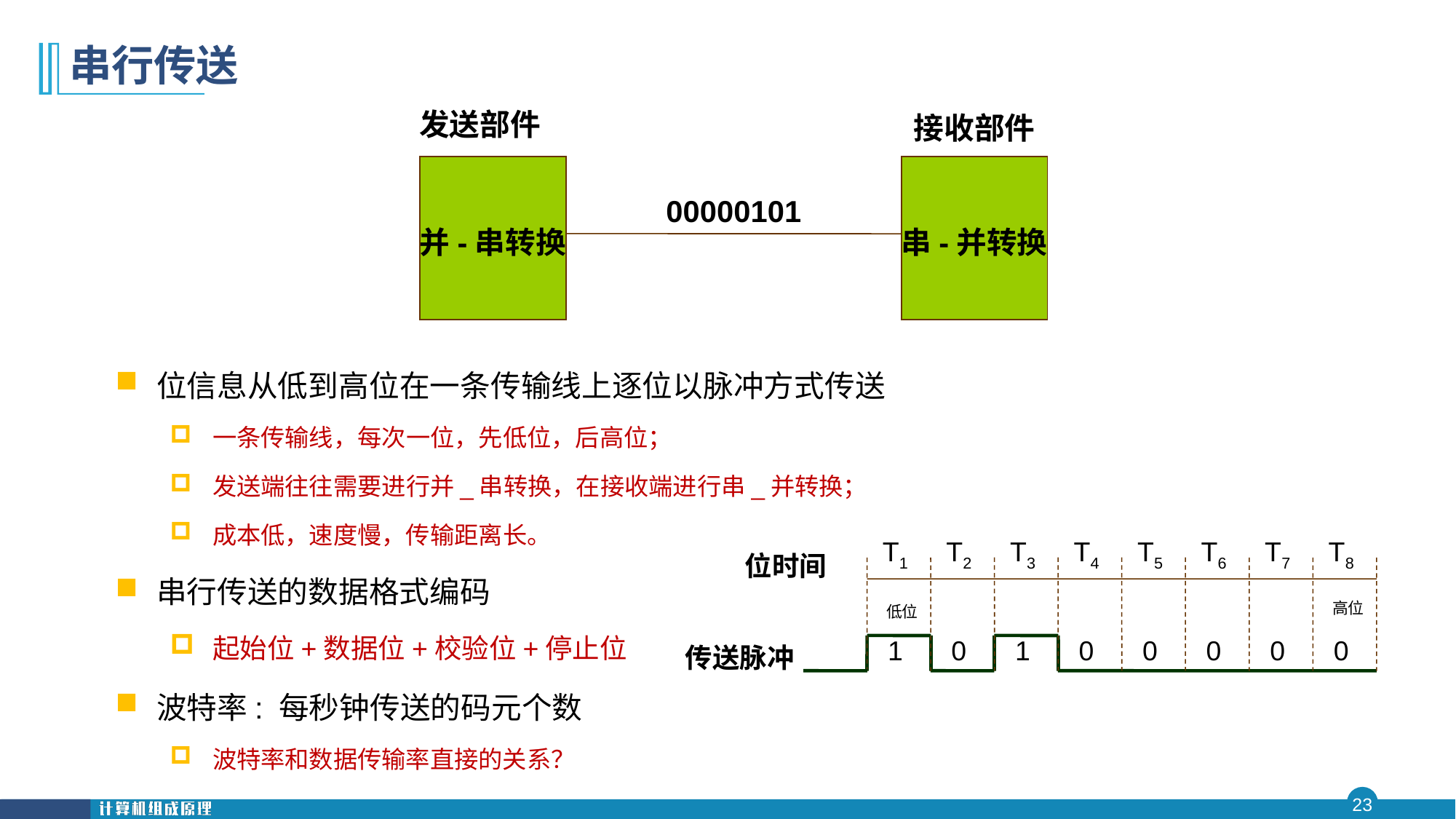

# 串行传送
发送部件
接收部件
并-串转换
串-并转换
00000101

位信息从低到高位在一条传输线上逐位以脉冲方式传送
一条传输线，每次一位，先低位，后高位；
发送端往往需要进行并_串转换，在接收端进行串_并转换；
成本低，速度慢，传输距离长。
串行传送的数据格式编码
起始位+数据位+校验位+停止位
波特率: 每秒钟传送的码元个数
波特率和数据传输率直接的关系？
T1
T2
T3
T4
T5
T6
T7
T8
位时间

高位
低位
1
0
1
0
0
0
0
0

传送脉冲